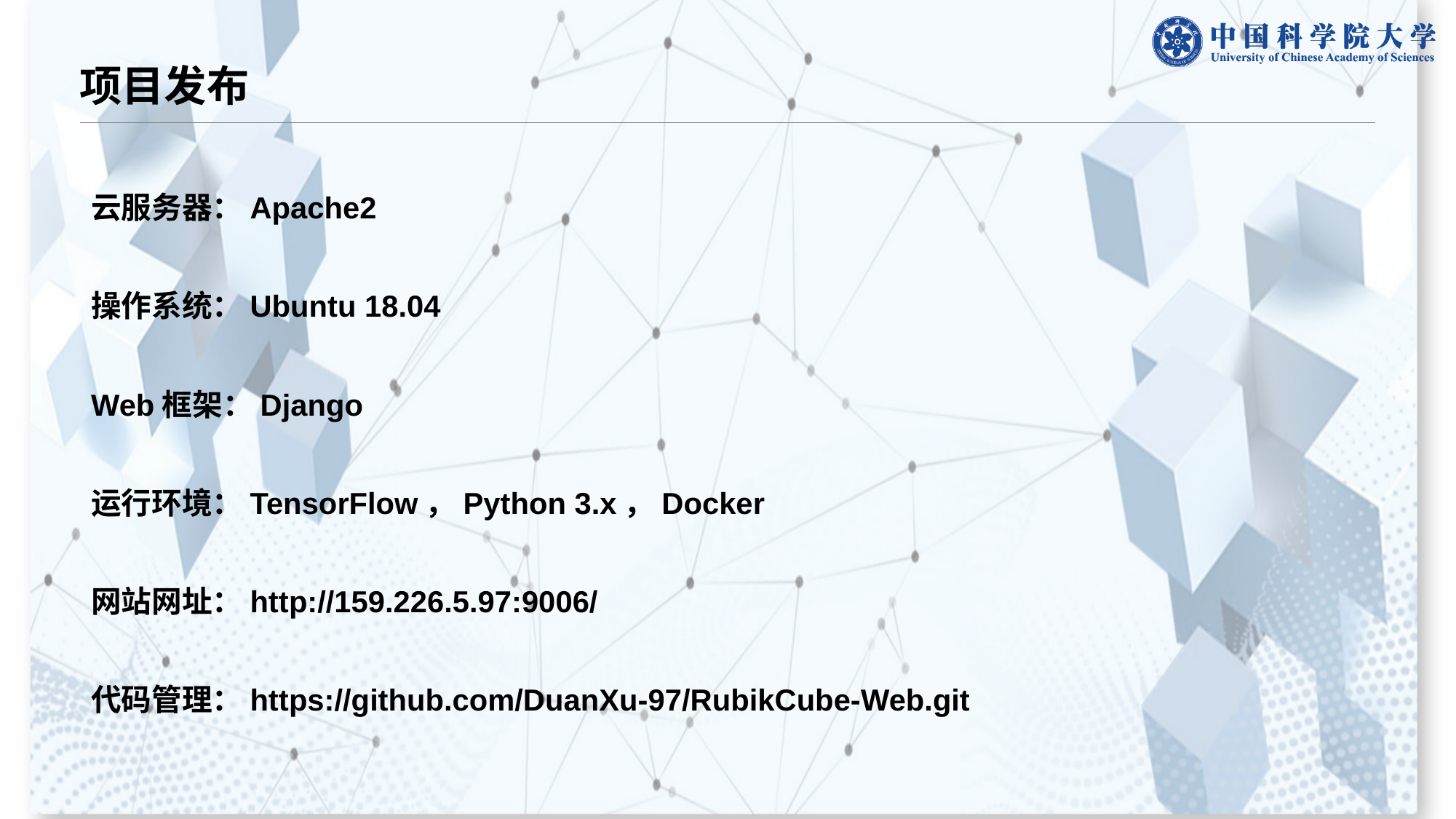

# 项目发布

云服务器：Apache2

操作系统：Ubuntu 18.04

Web框架：Django

运行环境：TensorFlow，Python 3.x，Docker

网站网址：http://159.226.5.97:9006/

代码管理：https://github.com/DuanXu-97/RubikCube-Web.git